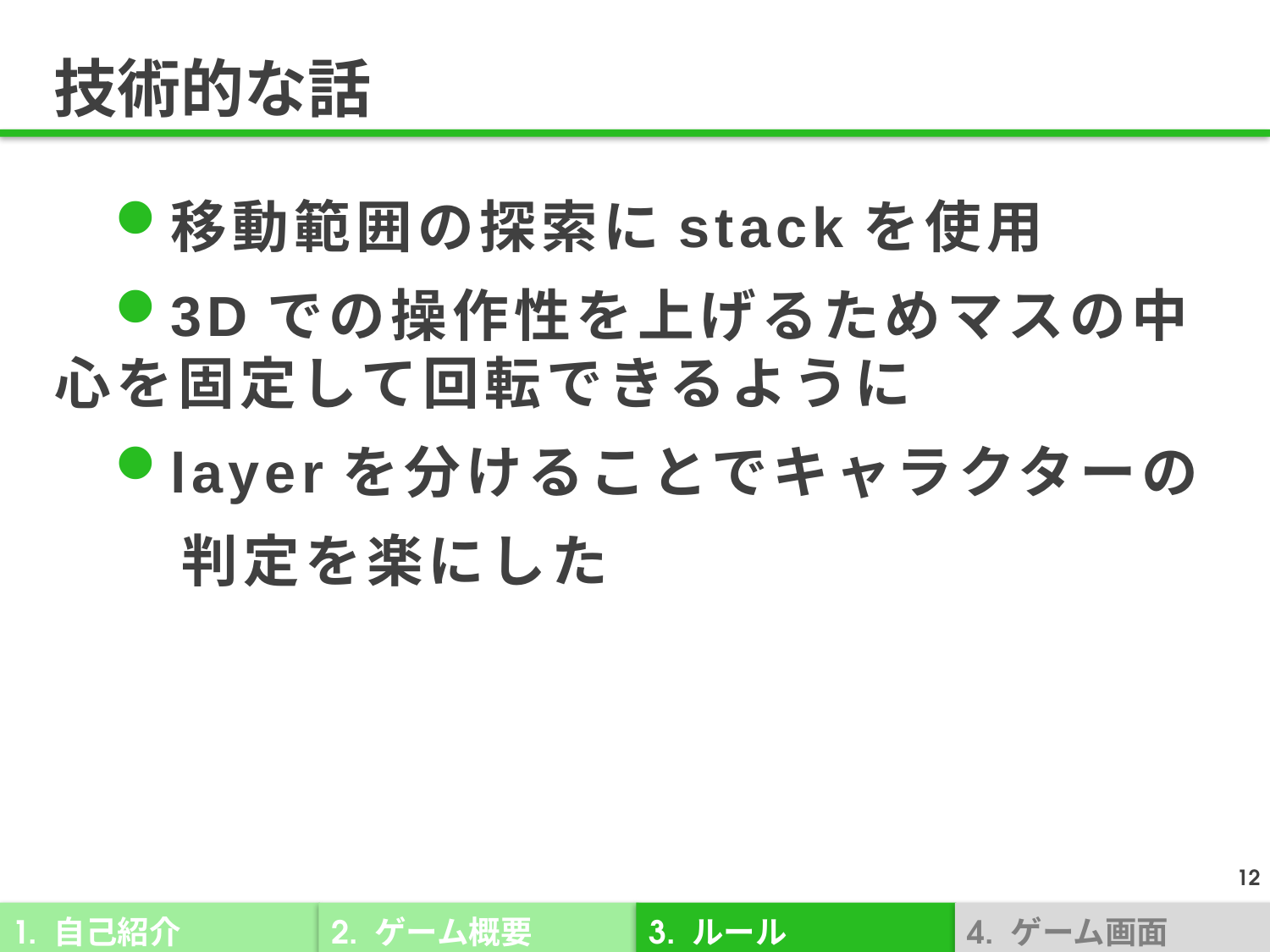

# 技術的な話
移動範囲の探索にstackを使用
3Dでの操作性を上げるためマスの中心を固定して回転できるように
layerを分けることでキャラクターの
	判定を楽にした

12